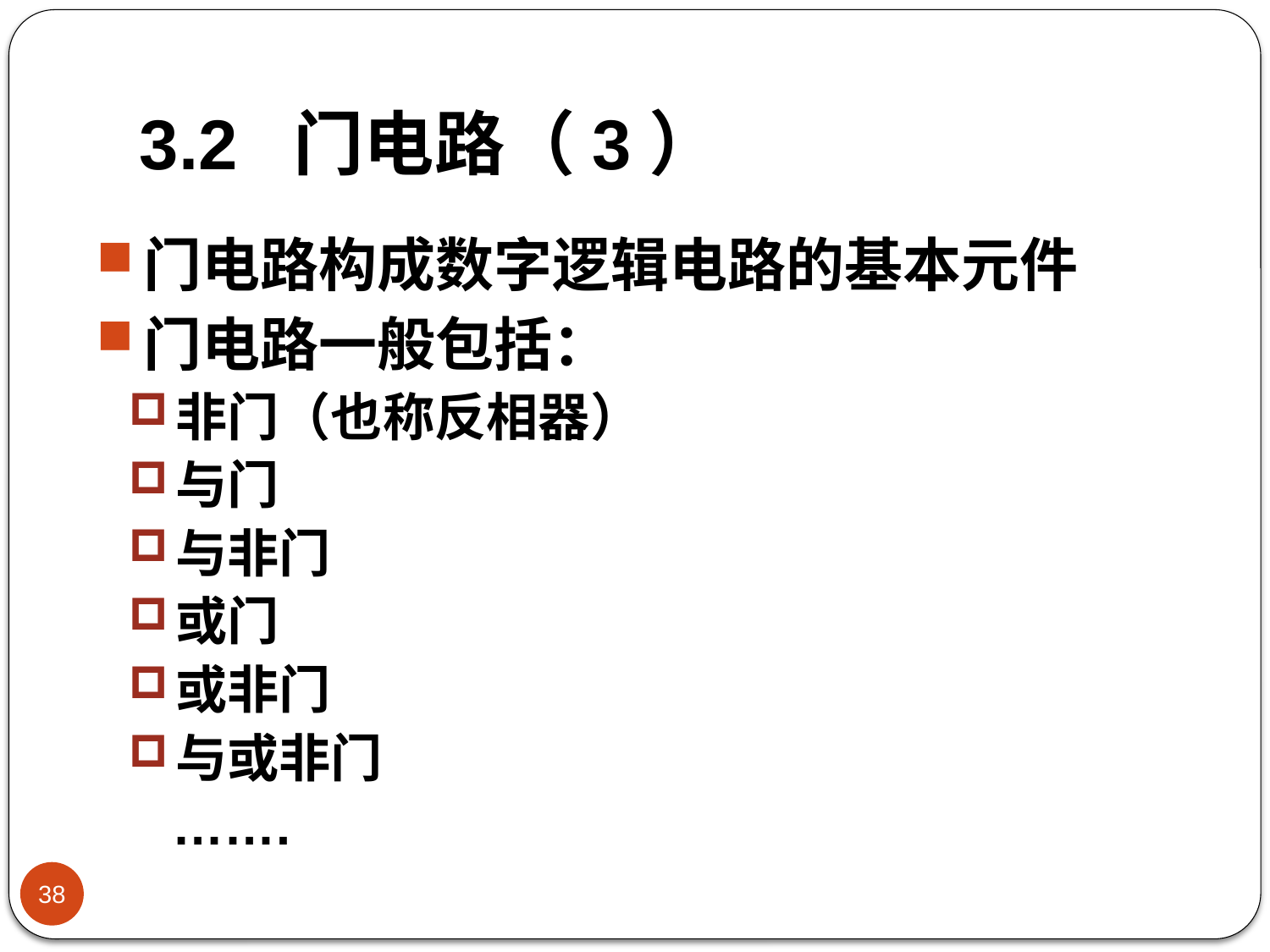

# 3.2  门电路（3）
门电路构成数字逻辑电路的基本元件
门电路一般包括：
非门（也称反相器）
与门
与非门
或门
或非门
与或非门
   …….
38